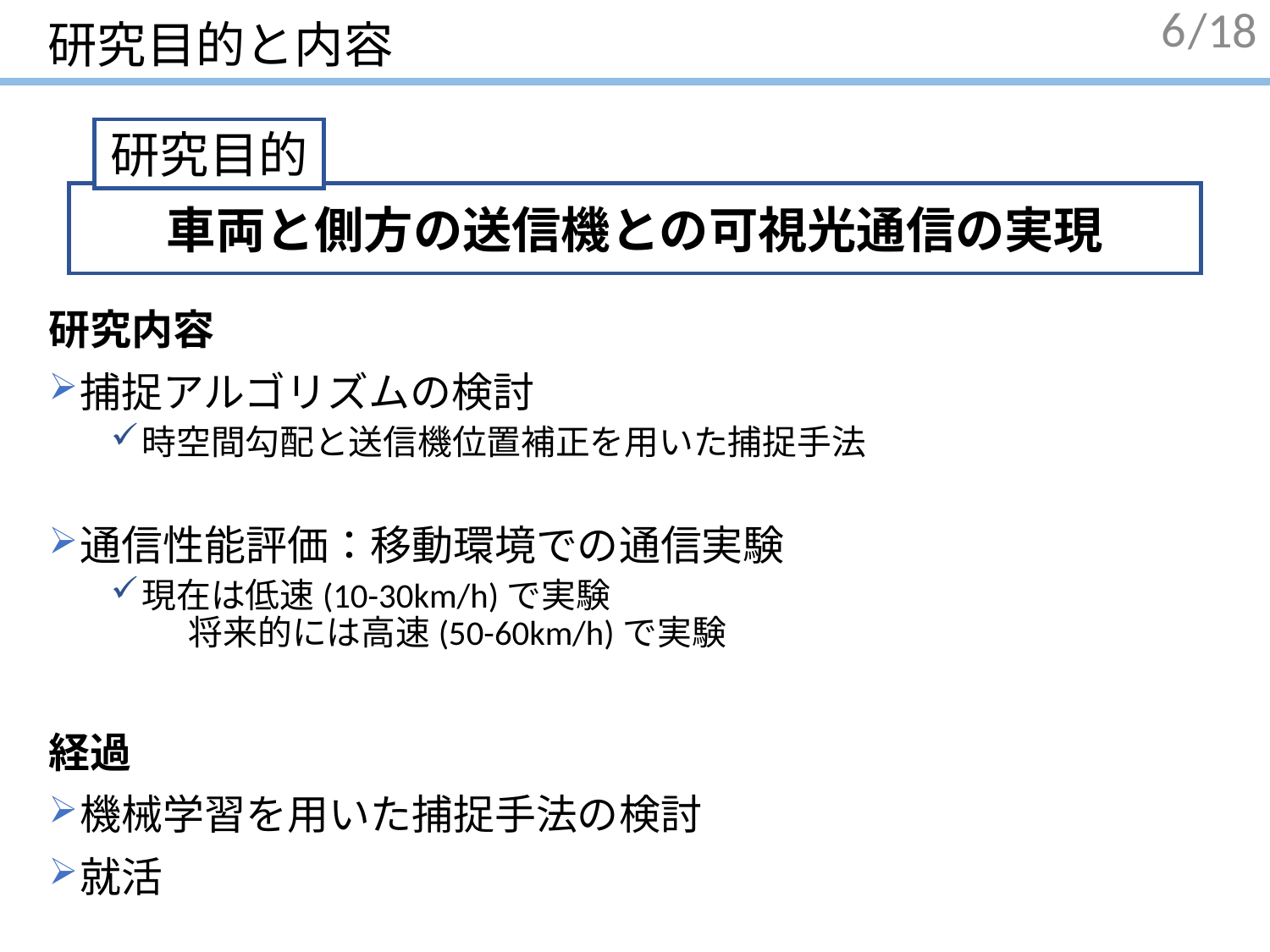

# 研究目的と内容
6

研究内容
捕捉アルゴリズムの検討
時空間勾配と送信機位置補正を用いた捕捉手法

通信性能評価：移動環境での通信実験
現在は低速(10-30km/h)で実験                                              　　　　　　            将来的には高速(50-60km/h)で実験

経過
機械学習を用いた捕捉手法の検討
就活

研究目的
車両と側方の送信機との可視光通信の実現